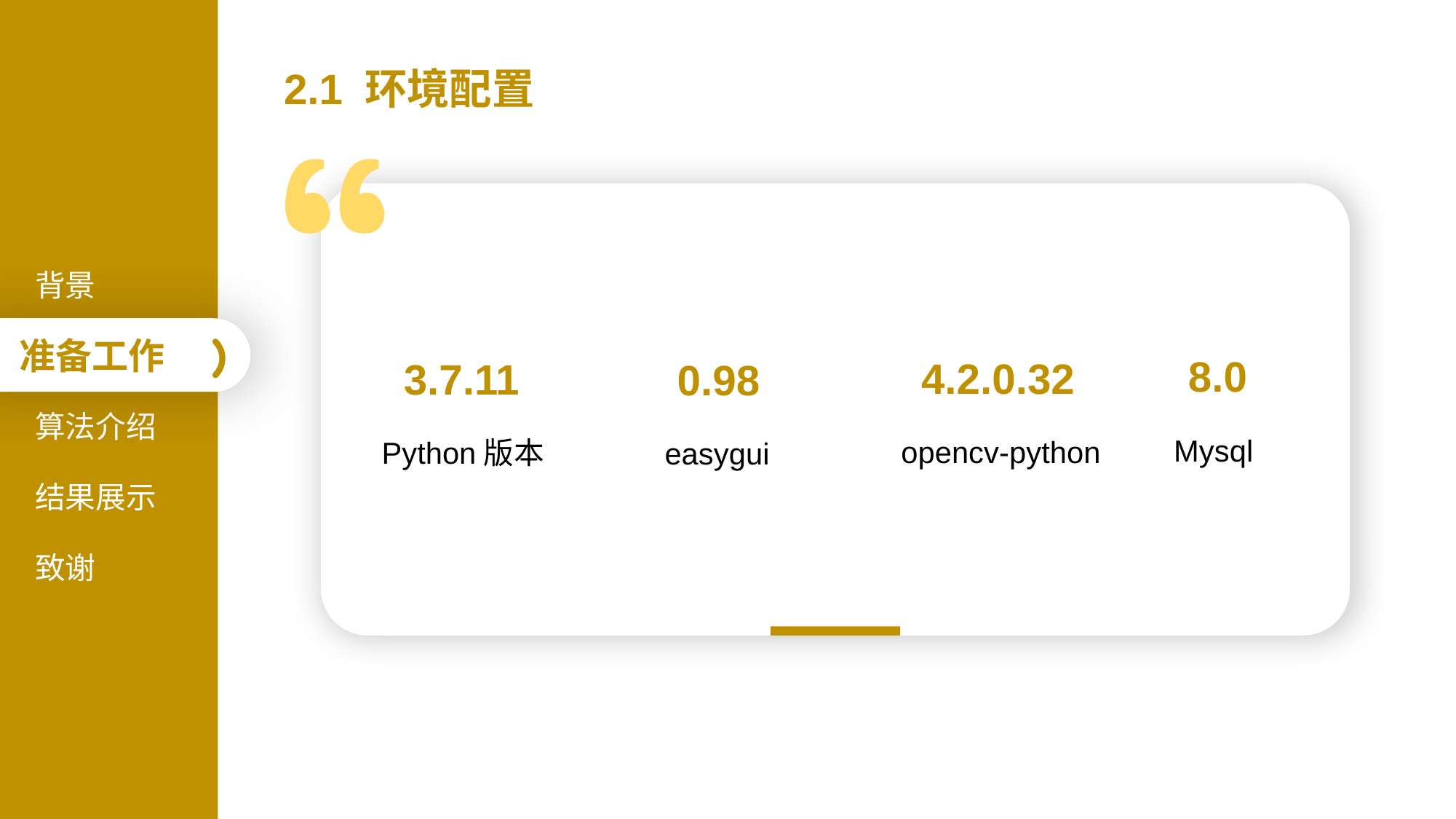

2.1 环境配置

背景

准备工作

8.0
4.2.0.32
3.7.11
0.98
算法介绍
Mysql
opencv-python
Python版本
easygui
结果展示
致谢